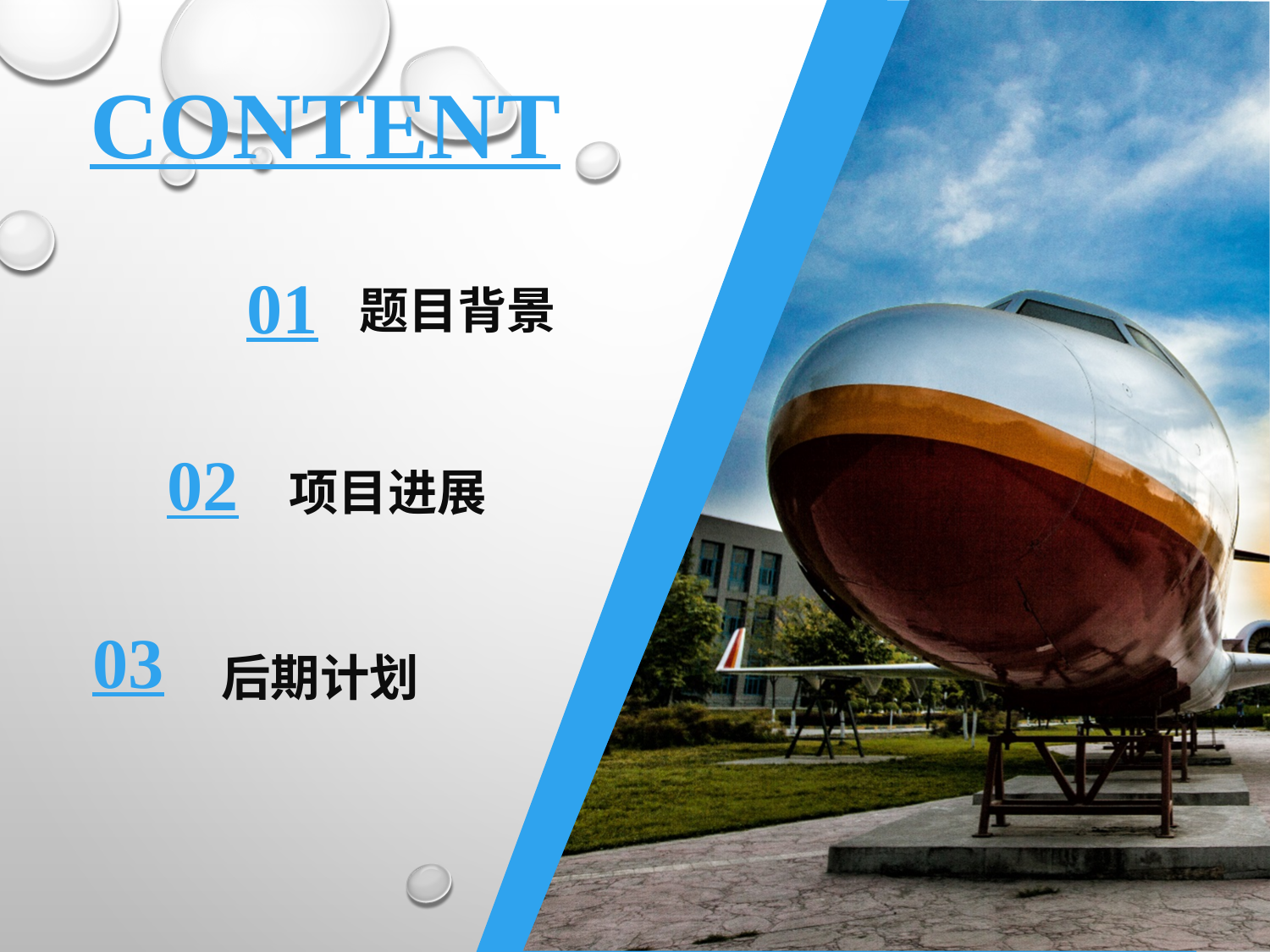

CONTENT
01
题目背景
02
项目进展
03
后期计划